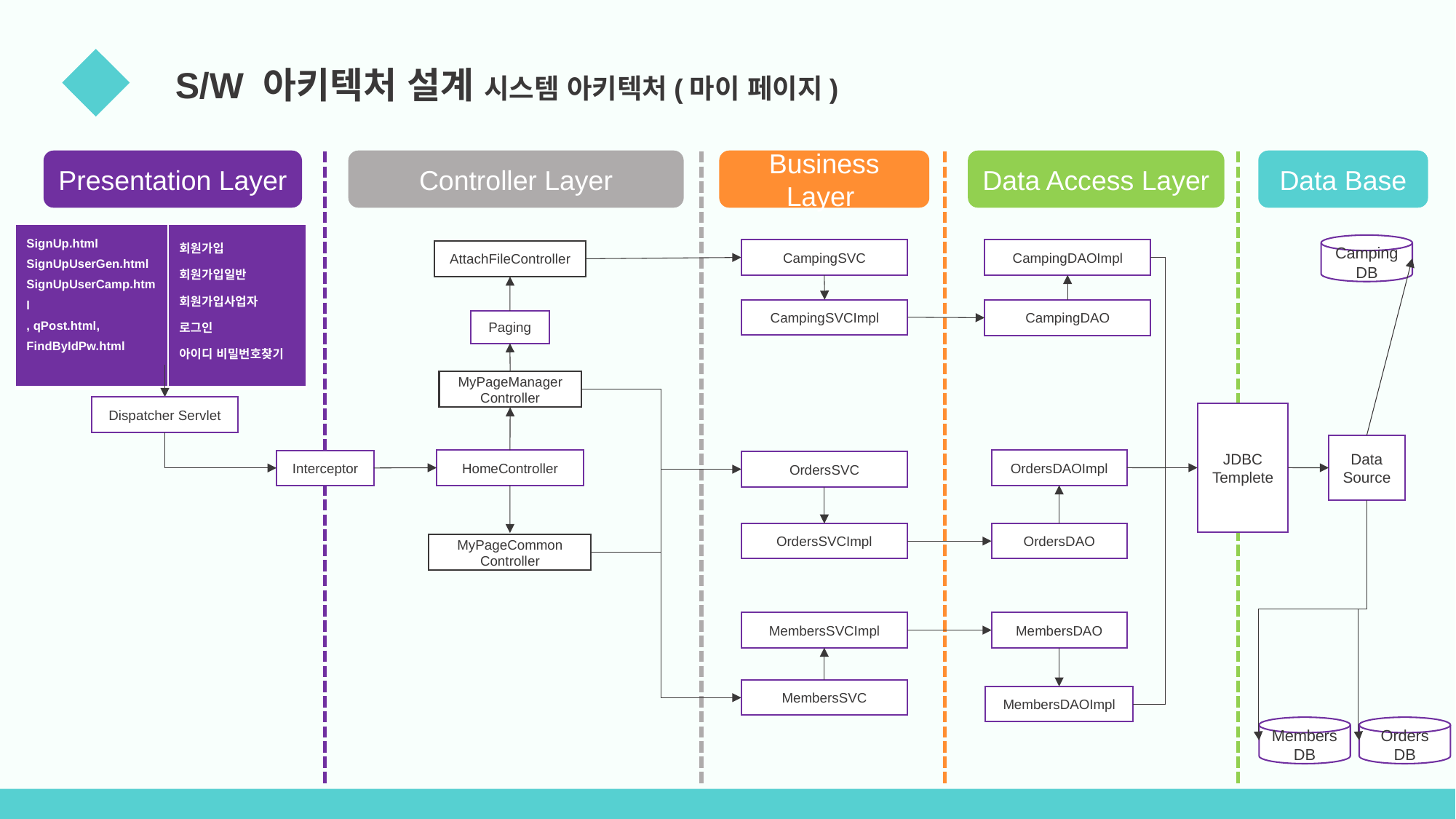

05
 S/W 아키텍처 설계 시스템 아키텍처(마이 페이지)
Presentation Layer
Business Layer
Data Base
Data Access Layer
Controller Layer
| SignUp.html SignUpUserGen.html SignUpUserCamp.html , qPost.html, FindByIdPw.html | 회원가입 회원가입일반 회원가입사업자 로그인 아이디 비밀번호찾기 |
| --- | --- |
Camping
DB
CampingDAOImpl
CampingSVC
AttachFileController
CampingSVCImpl
CampingDAO
Paging
MyPageManager
Controller
Dispatcher Servlet
JDBC Templete
Data Source
OrdersDAOImpl
HomeController
Interceptor
OrdersSVC
OrdersDAO
OrdersSVCImpl
MyPageCommon
Controller
MembersSVCImpl
MembersDAO
MembersSVC
MembersDAOImpl
Members
DB
Orders
DB